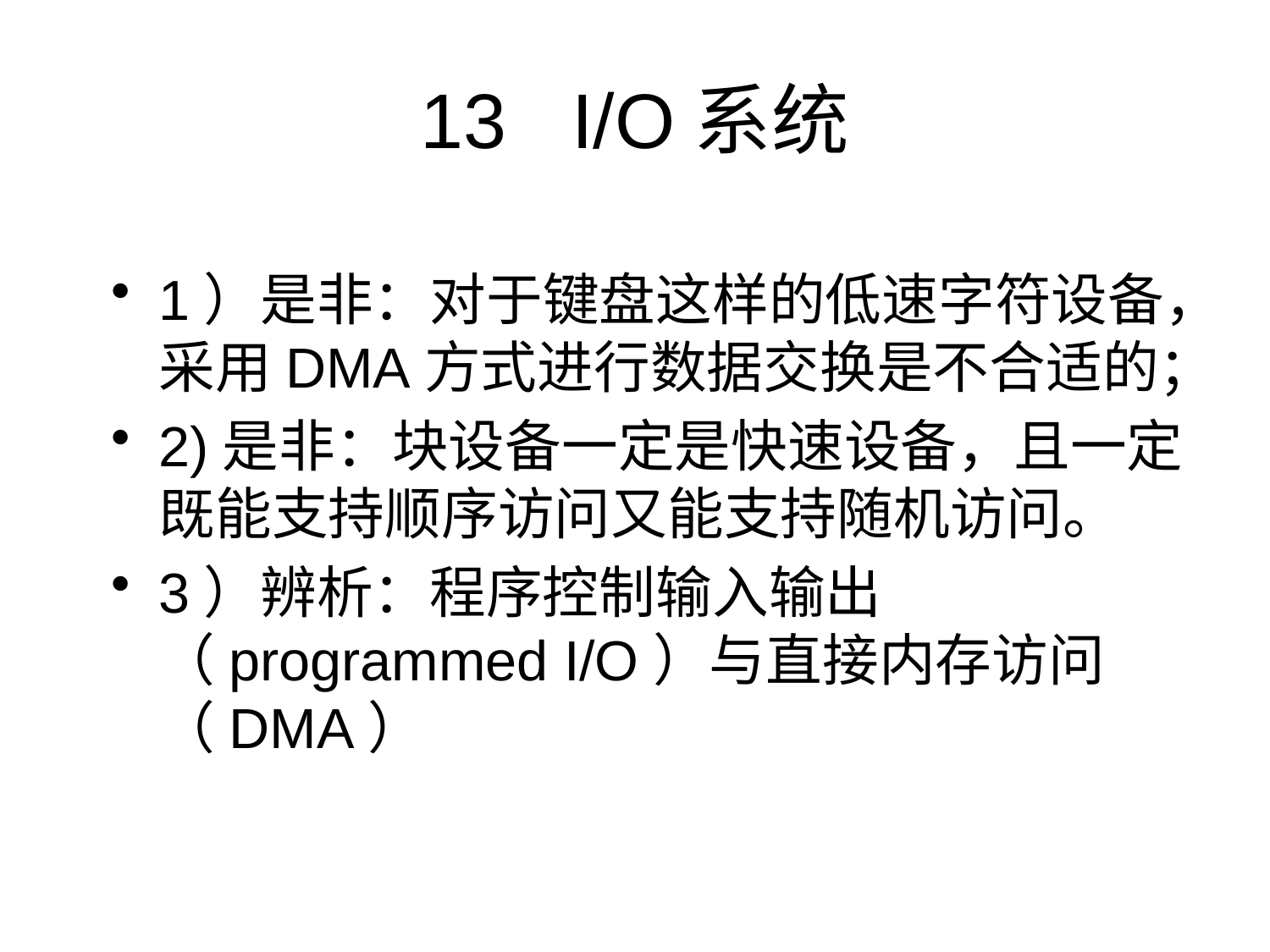

# 13   I/O系统

1）是非：对于键盘这样的低速字符设备，采用DMA方式进行数据交换是不合适的；
2)是非：块设备一定是快速设备，且一定既能支持顺序访问又能支持随机访问。
3）辨析：程序控制输入输出（programmed I/O）与直接内存访问（DMA）